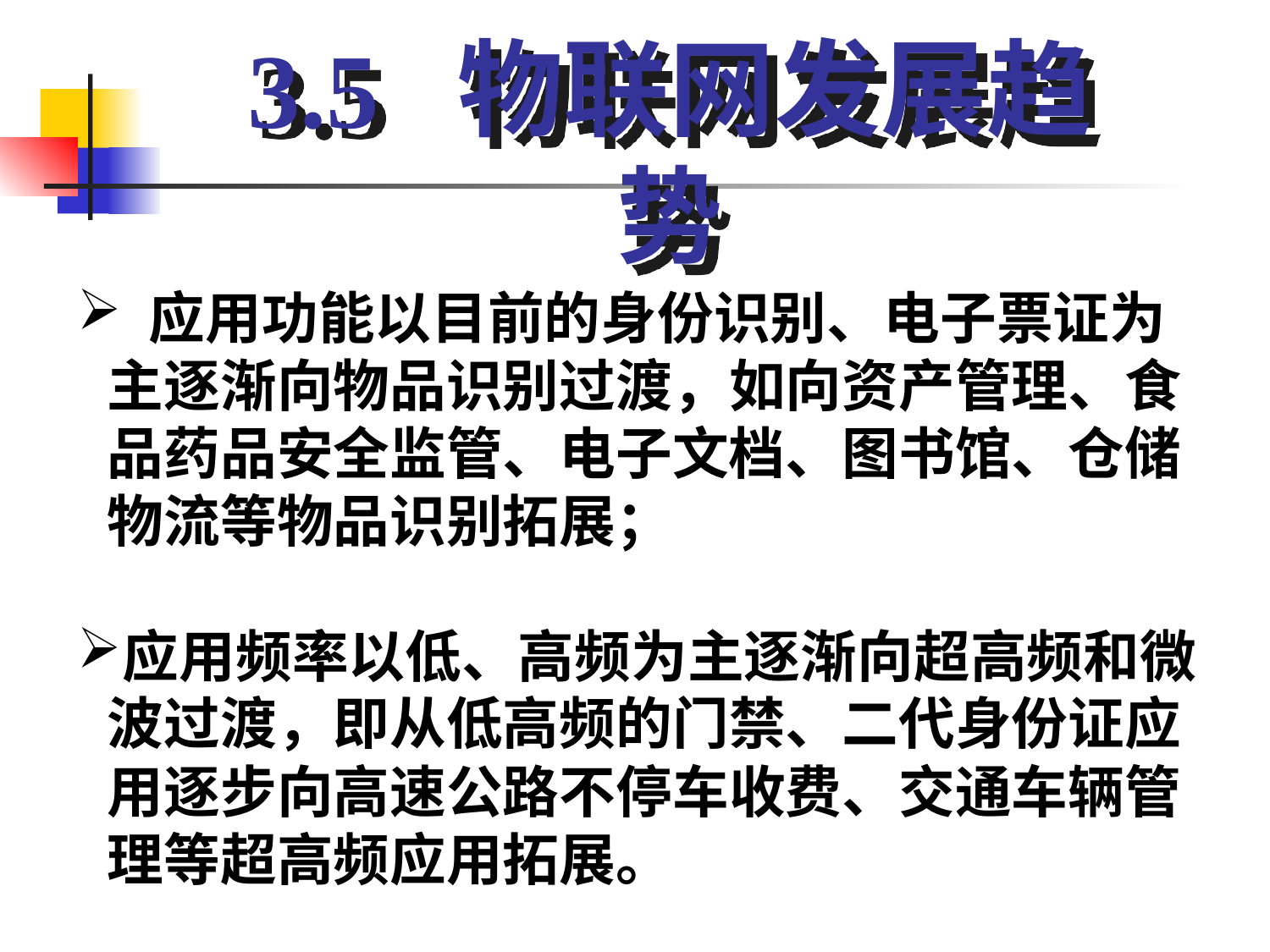

3.5  物联网发展趋势
 应用功能以目前的身份识别、电子票证为主逐渐向物品识别过渡，如向资产管理、食品药品安全监管、电子文档、图书馆、仓储物流等物品识别拓展；

应用频率以低、高频为主逐渐向超高频和微波过渡，即从低高频的门禁、二代身份证应用逐步向高速公路不停车收费、交通车辆管理等超高频应用拓展。